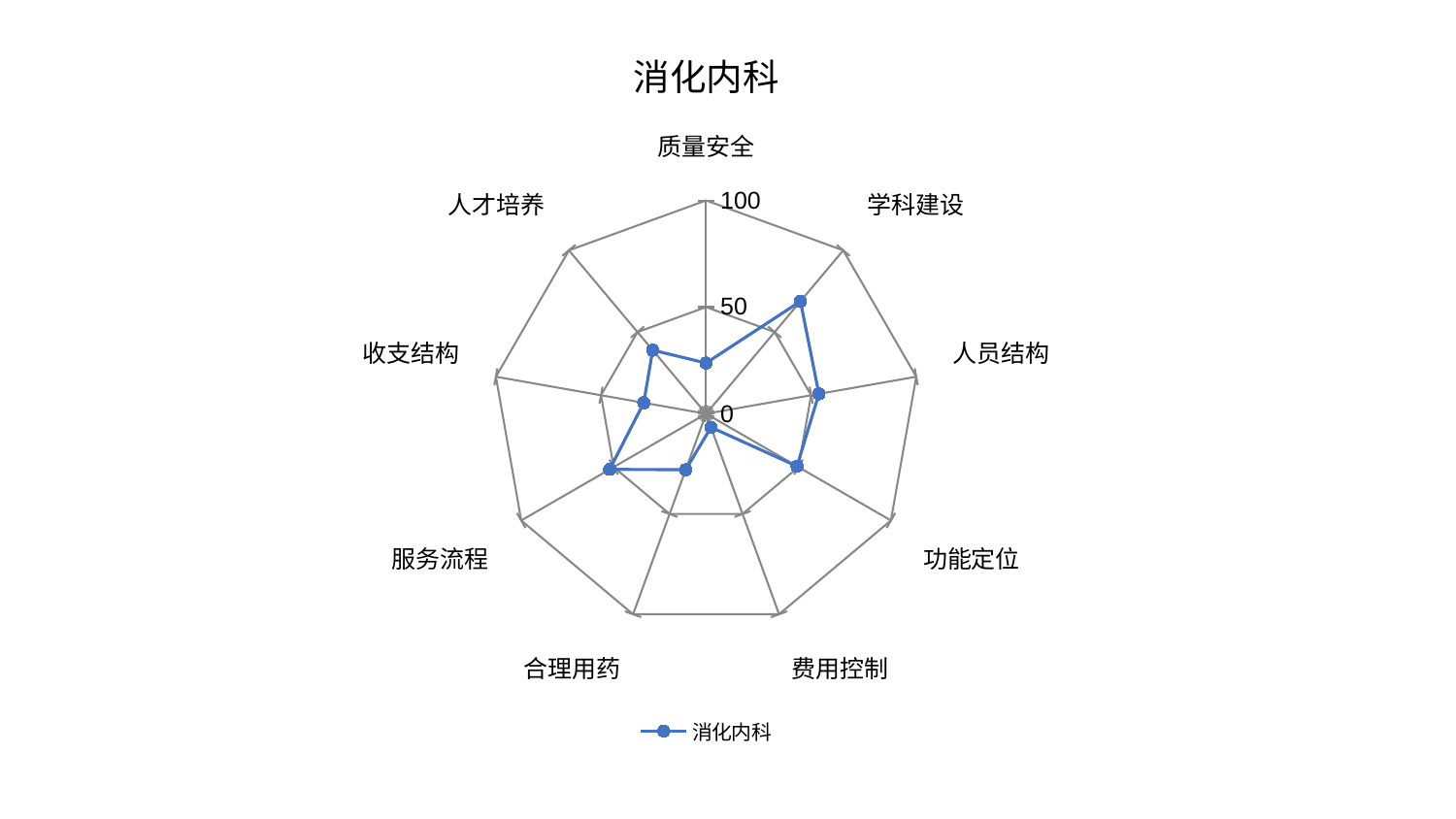

### Chart: 消化内科

| Category | 消化内科 |
|---|---|
| 质量安全 | 23.792757371113872 |
| 学科建设 | 68.80419721318411 |
| 人员结构 | 53.688533474259906 |
| 功能定位 | 49.200655517239326 |
| 费用控制 | 6.753641732239685 |
| 合理用药 | 27.925577162284377 |
| 服务流程 | 52.16678443550683 |
| 收支结构 | 29.654528637916695 |
| 人才培养 | 38.93958096927032 |
182